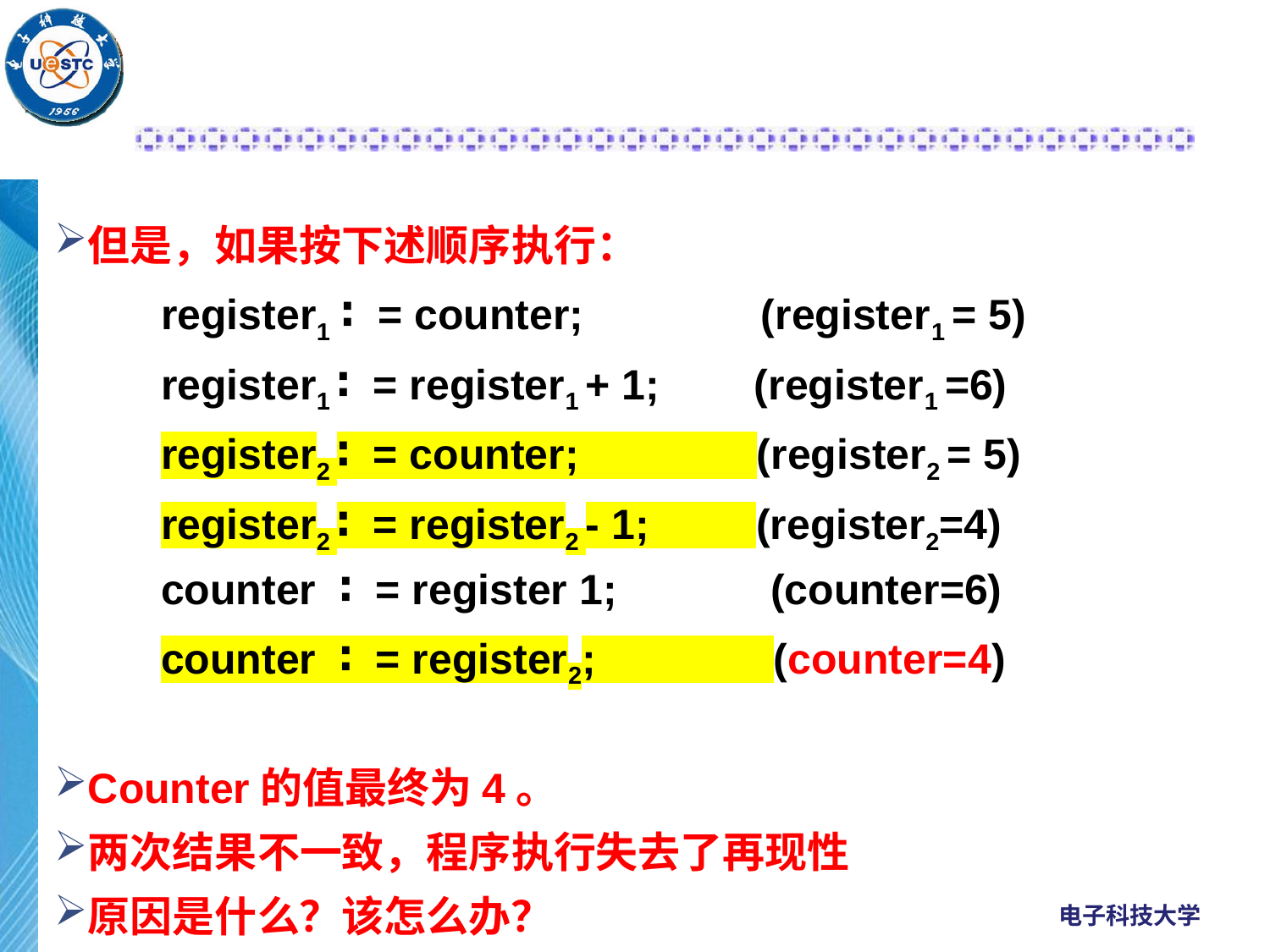

#
但是，如果按下述顺序执行：
         register1 ∶  = counter;               (register1 = 5)
         register1 ∶  = register1 + 1;        (register1 =6)
         register2 ∶  = counter;               (register2 = 5)
         register2 ∶  = register2 - 1;         (register2=4)
         counter  ∶  = register 1;             (counter=6)
         counter  ∶  = register2;               (counter=4)

Counter的值最终为4。
两次结果不一致，程序执行失去了再现性
原因是什么？该怎么办？